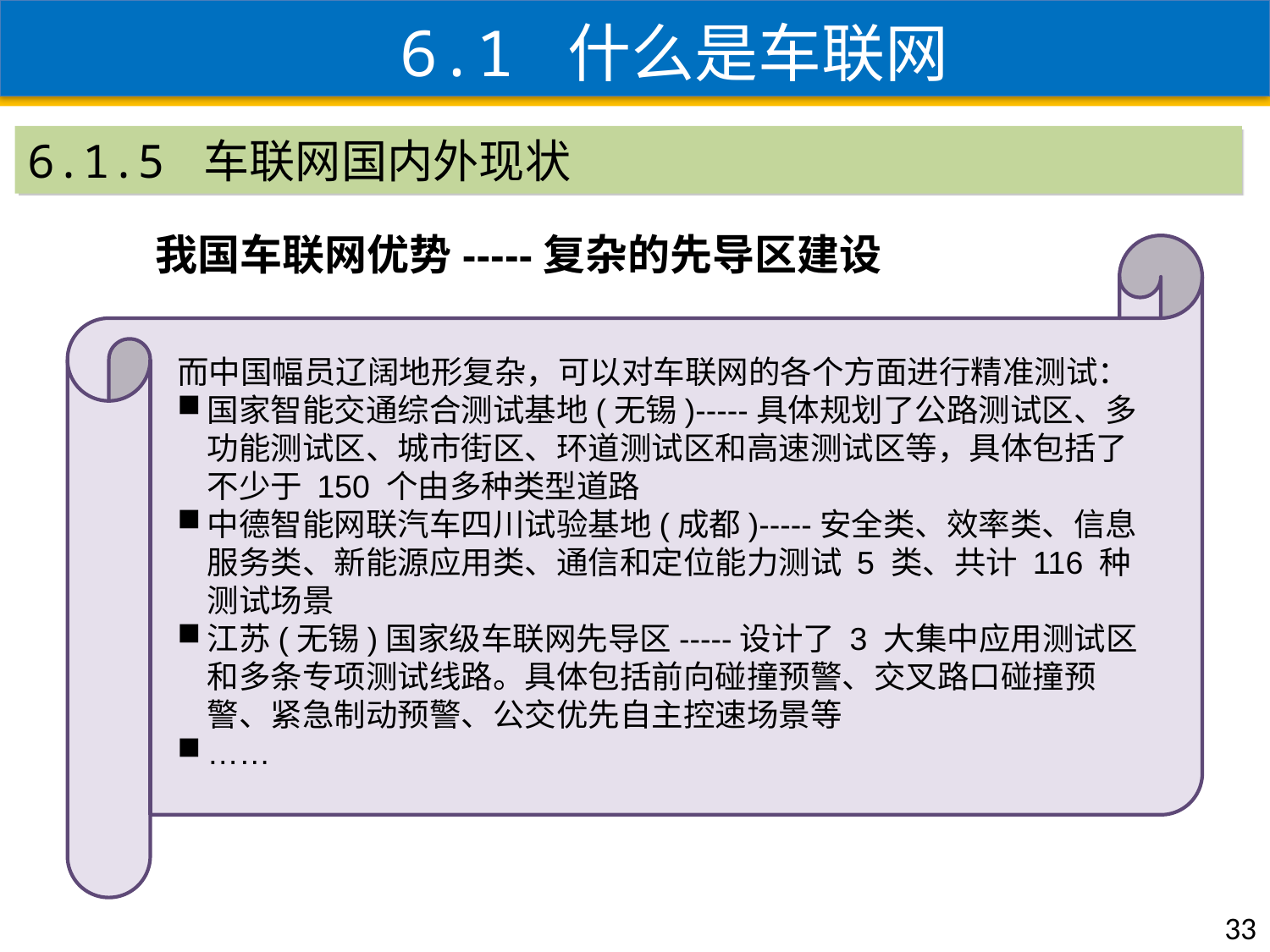

6.1 什么是车联网
6.1.5 车联网国内外现状
我国车联网优势-----复杂的先导区建设

而中国幅员辽阔地形复杂，可以对车联网的各个方面进行精准测试：
国家智能交通综合测试基地(无锡)-----具体规划了公路测试区、多功能测试区、城市街区、环道测试区和高速测试区等，具体包括了不少于 150 个由多种类型道路
中德智能网联汽车四川试验基地(成都)-----安全类、效率类、信息服务类、新能源应用类、通信和定位能力测试 5 类、共计 116 种测试场景
江苏(无锡)国家级车联网先导区-----设计了 3 大集中应用测试区和多条专项测试线路。具体包括前向碰撞预警、交叉路口碰撞预警、紧急制动预警、公交优先自主控速场景等
……

33